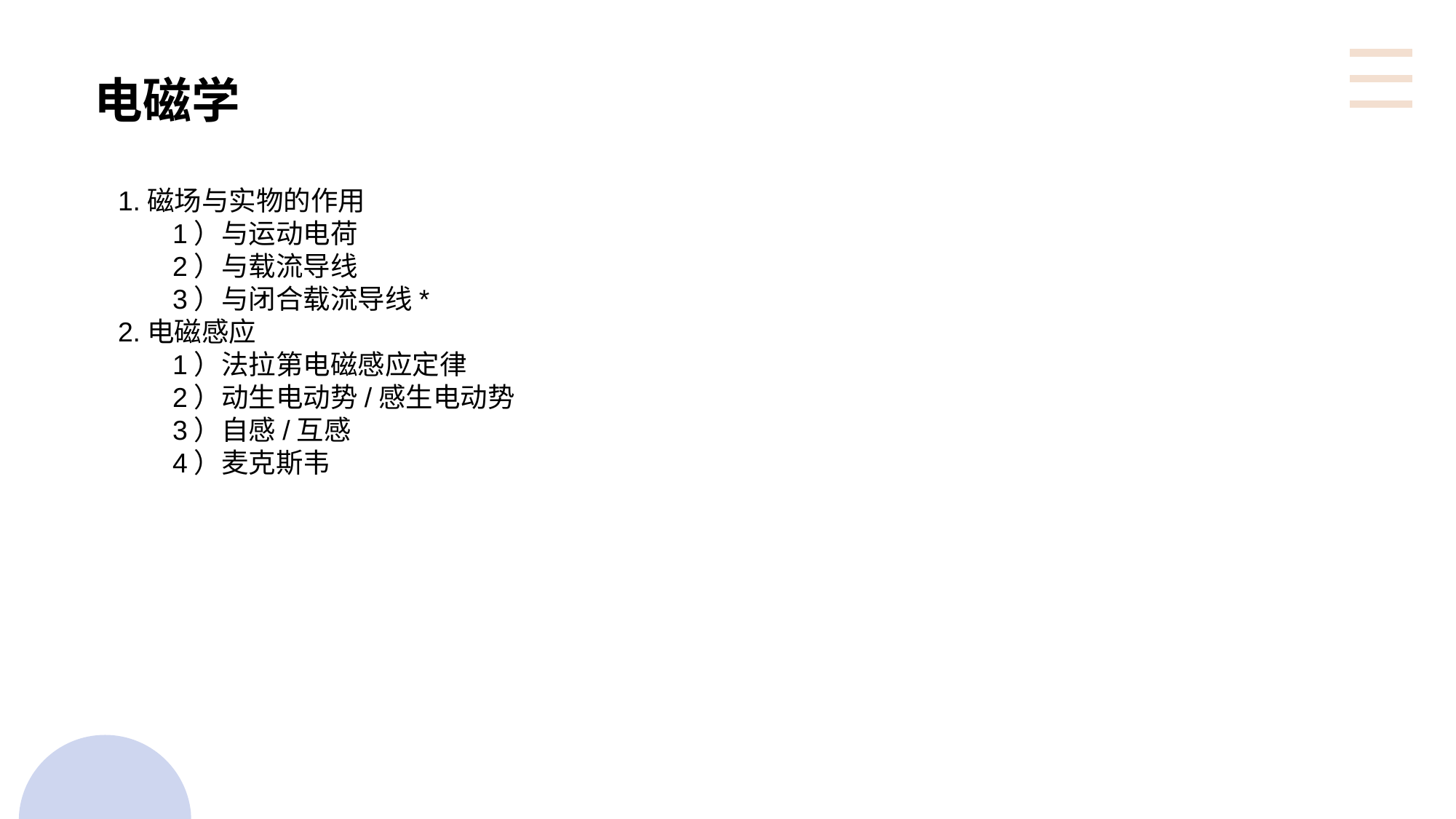

# 电磁学
1.磁场与实物的作用
1）与运动电荷
2）与载流导线
3）与闭合载流导线*
2.电磁感应
1）法拉第电磁感应定律
2）动生电动势/感生电动势
3）自感/互感
4）麦克斯韦